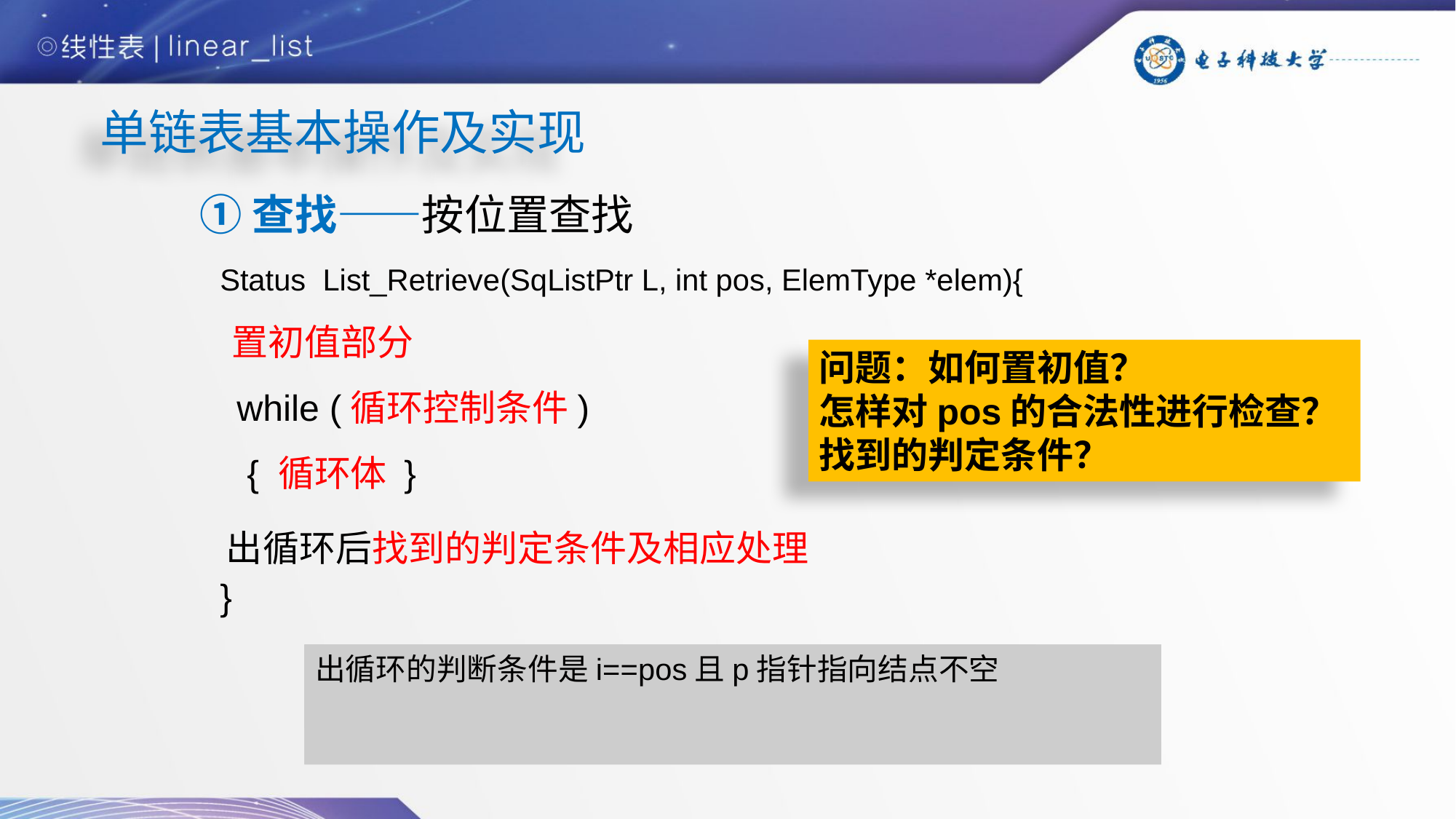

# 单链表基本操作及实现
①查找——按位置查找

Status  List_Retrieve(SqListPtr L, int pos, ElemType *elem){
       置初值部分
       while (循环控制条件)
        { 循环体 }
　   出循环后找到的判定条件及相应处理
}
问题：如何置初值？
怎样对pos的合法性进行检查？
找到的判定条件？
初始化：需要p指针指向线性表第一个元素；整数i=1表示访问第一个数据。
循环控制条件：需要对pos的合法性进行检查：
     一个是i<pos则需要继续操作，i>=pos则结束循环；
     另外一个就是p指向的结点不空。
出循环的判断条件是i==pos且p指针指向结点不空